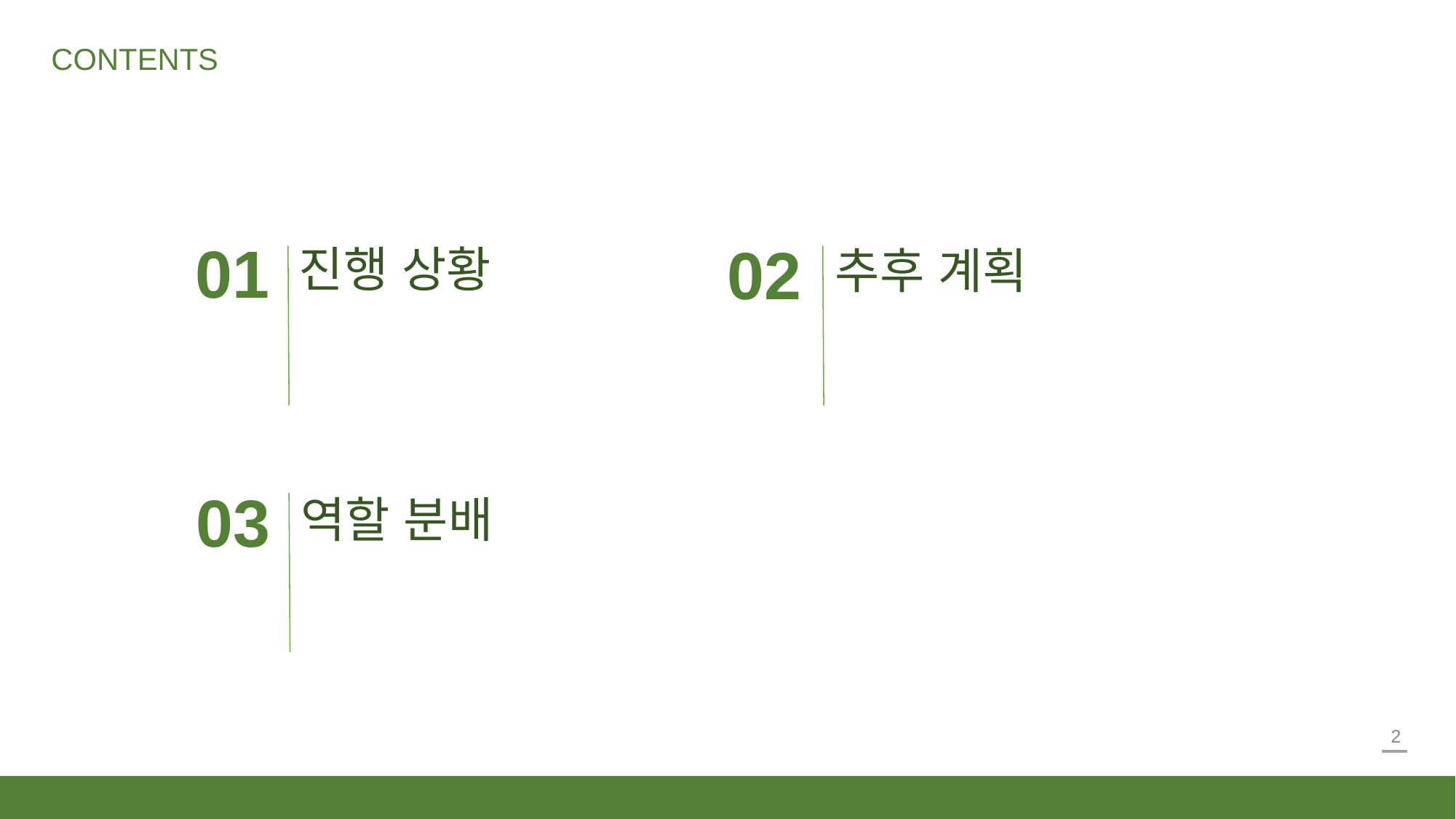

CONTENTS

진행 상황
추후 계획
# 01
02

역할 분배
03